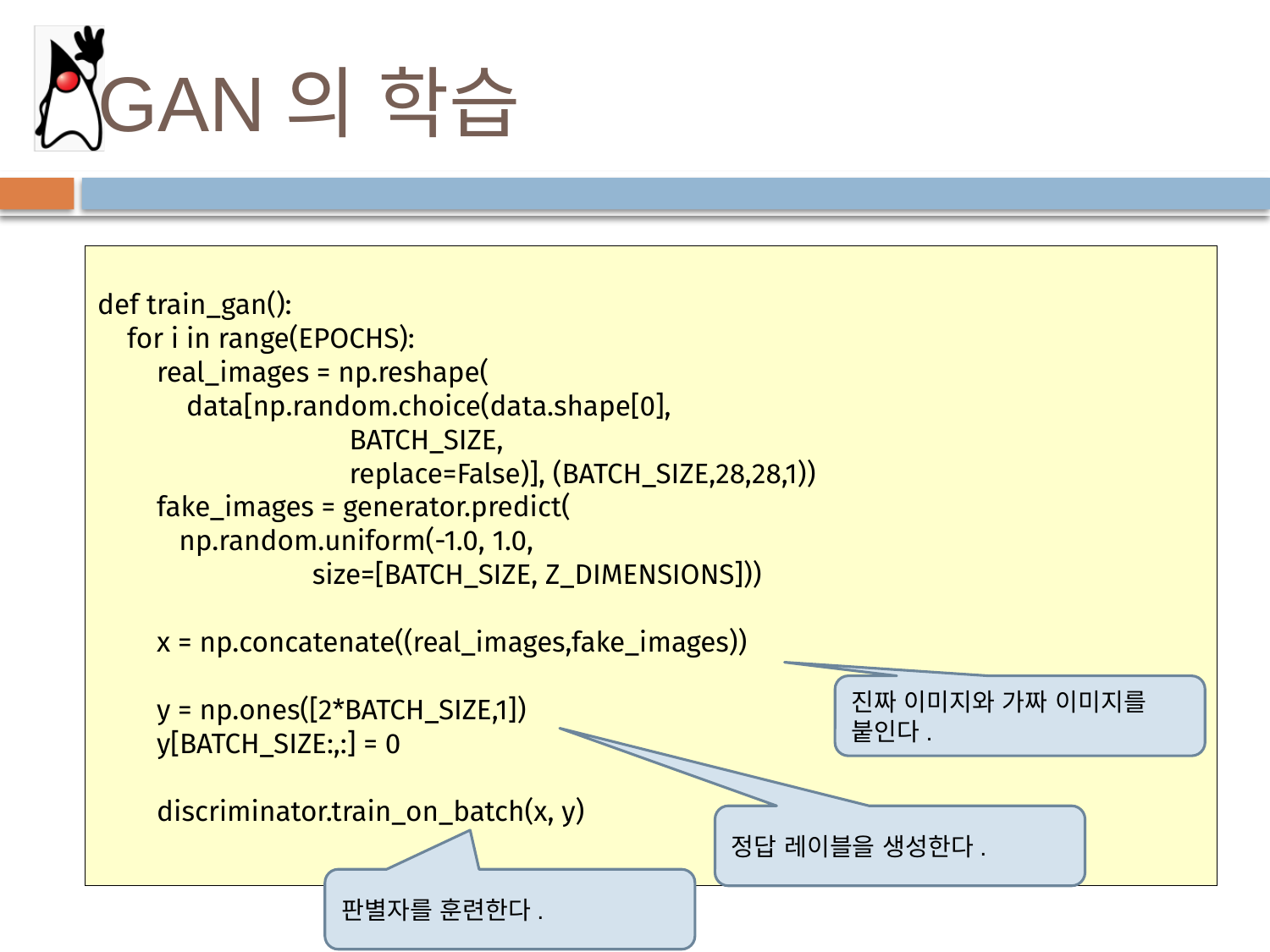

# GAN의 학습

def train_gan():
    for i in range(EPOCHS):
        real_images = np.reshape(
            data[np.random.choice(data.shape[0],
                                  BATCH_SIZE,
                                  replace=False)], (BATCH_SIZE,28,28,1))
        fake_images = generator.predict(
           np.random.uniform(-1.0, 1.0,
                             size=[BATCH_SIZE, Z_DIMENSIONS]))

        x = np.concatenate((real_images,fake_images))

        y = np.ones([2*BATCH_SIZE,1])
        y[BATCH_SIZE:,:] = 0

        discriminator.train_on_batch(x, y)
진짜 이미지와 가짜 이미지를 붙인다.
정답 레이블을 생성한다.
판별자를 훈련한다.